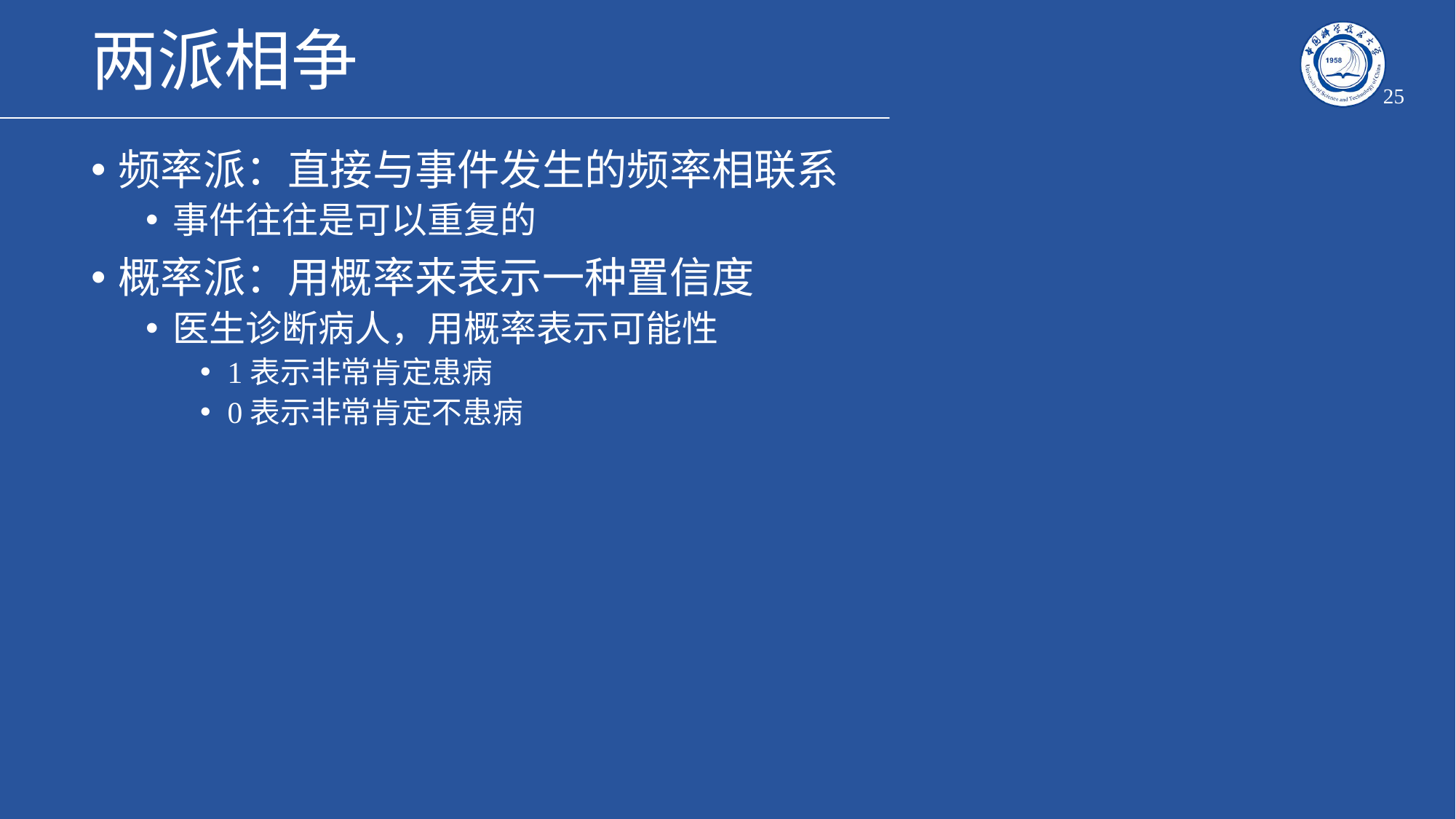

# 两派相争
25
频率派：直接与事件发生的频率相联系
事件往往是可以重复的
概率派：用概率来表示一种置信度
医生诊断病人，用概率表示可能性
1表示非常肯定患病
0表示非常肯定不患病